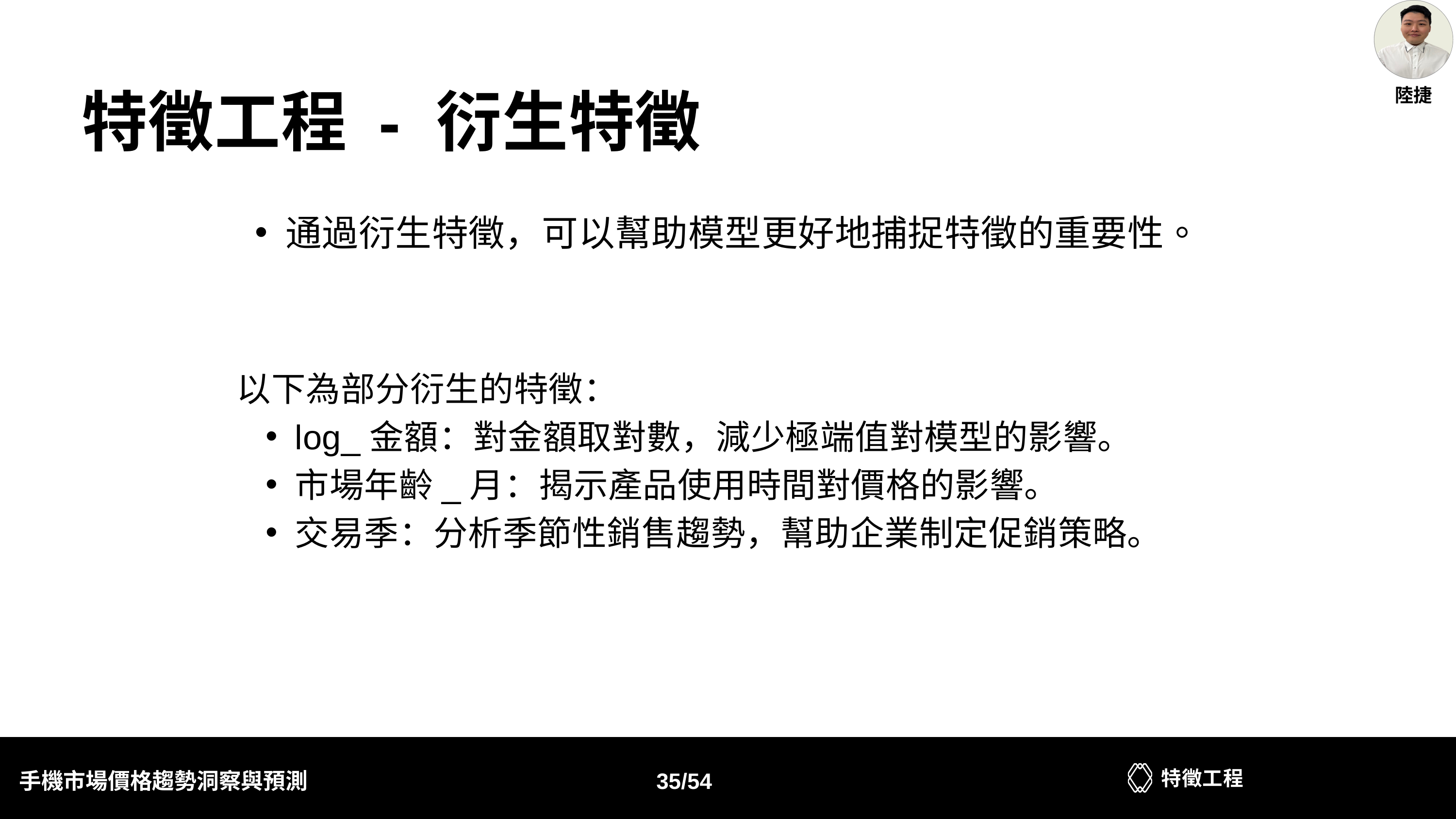

陸捷
特徵工程 - 衍生特徵
通過衍生特徵，可以幫助模型更好地捕捉特徵的重要性。
以下為部分衍生的特徵：
log_金額：對金額取對數，減少極端值對模型的影響。
市場年齡_月：揭示產品使用時間對價格的影響。
交易季：分析季節性銷售趨勢，幫助企業制定促銷策略。

特徵工程